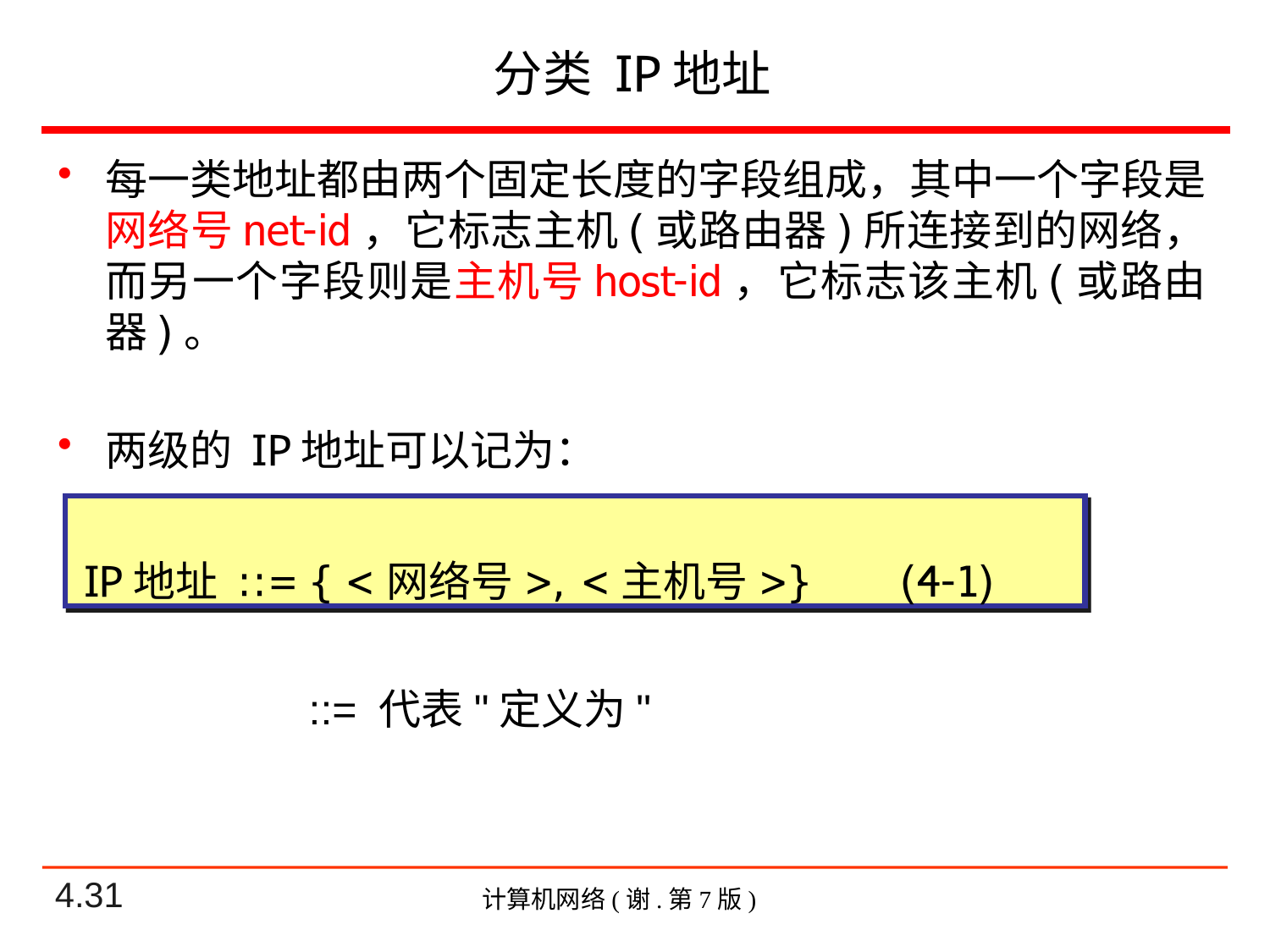

# 分类 IP地址
每一类地址都由两个固定长度的字段组成，其中一个字段是网络号net-id，它标志主机(或路由器)所连接到的网络，而另一个字段则是主机号host-id，它标志该主机(或路由器)。

两级的 IP地址可以记为：

  IP地址 ::= { <网络号>, <主机号>}       (4-1)

::= 代表"定义为"